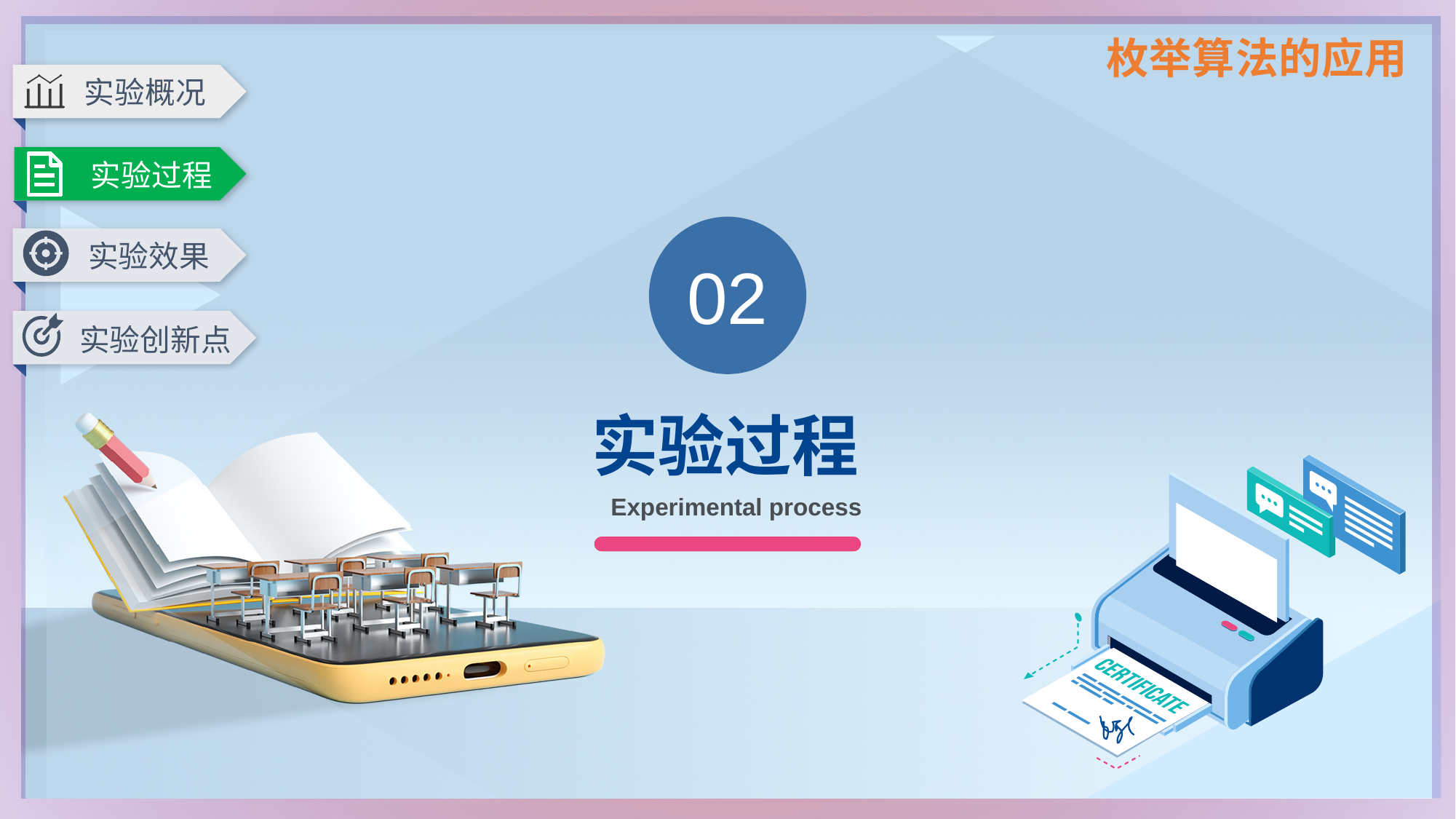

实验概况

实验过程

实验效果

实验创新点

02
实验过程
Experimental process